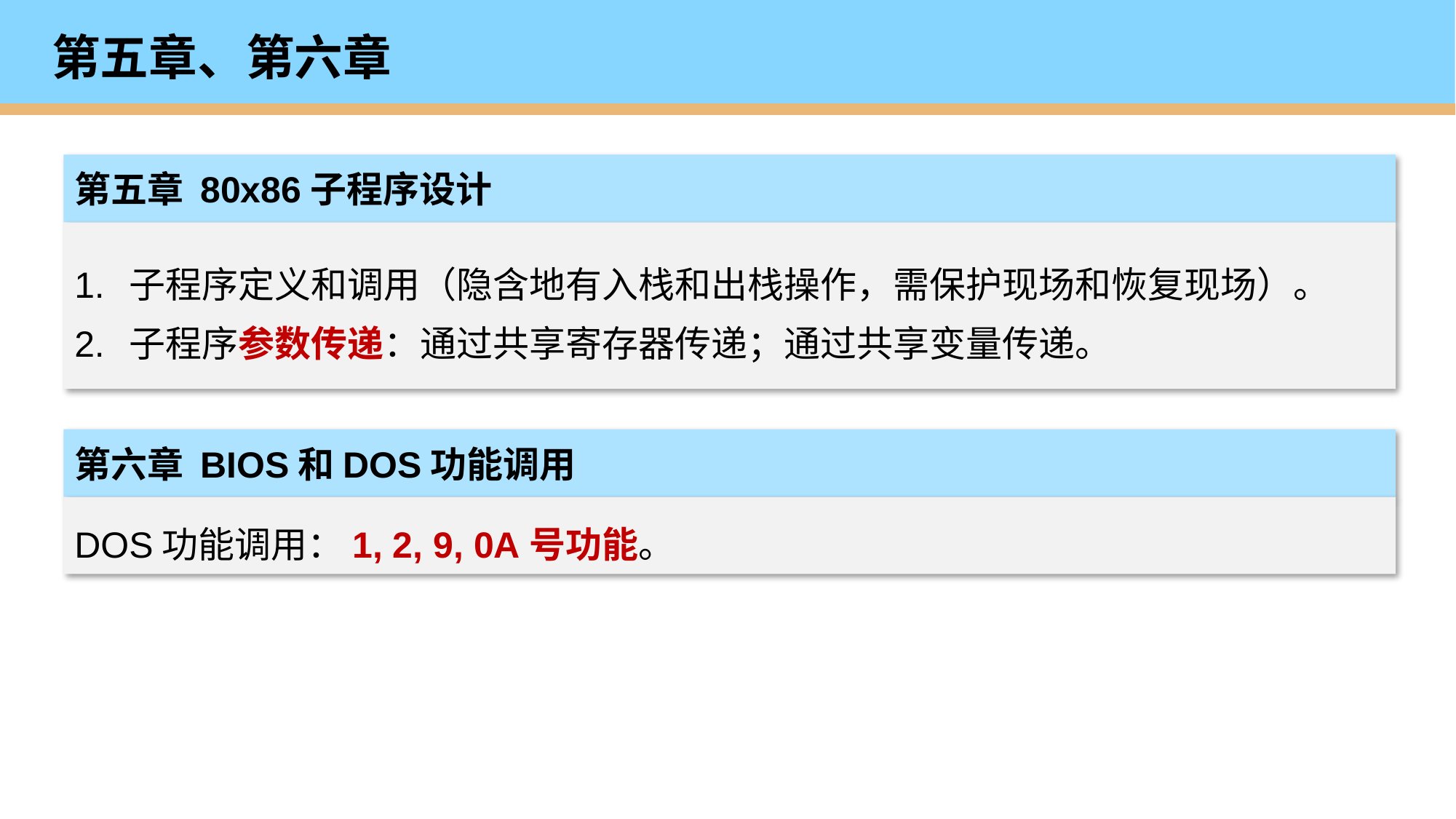

# 第五章、第六章
第五章 80x86子程序设计
子程序定义和调用（隐含地有入栈和出栈操作，需保护现场和恢复现场）。
子程序参数传递：通过共享寄存器传递；通过共享变量传递。
第六章 BIOS和DOS功能调用
DOS功能调用：1, 2, 9, 0A号功能。
6